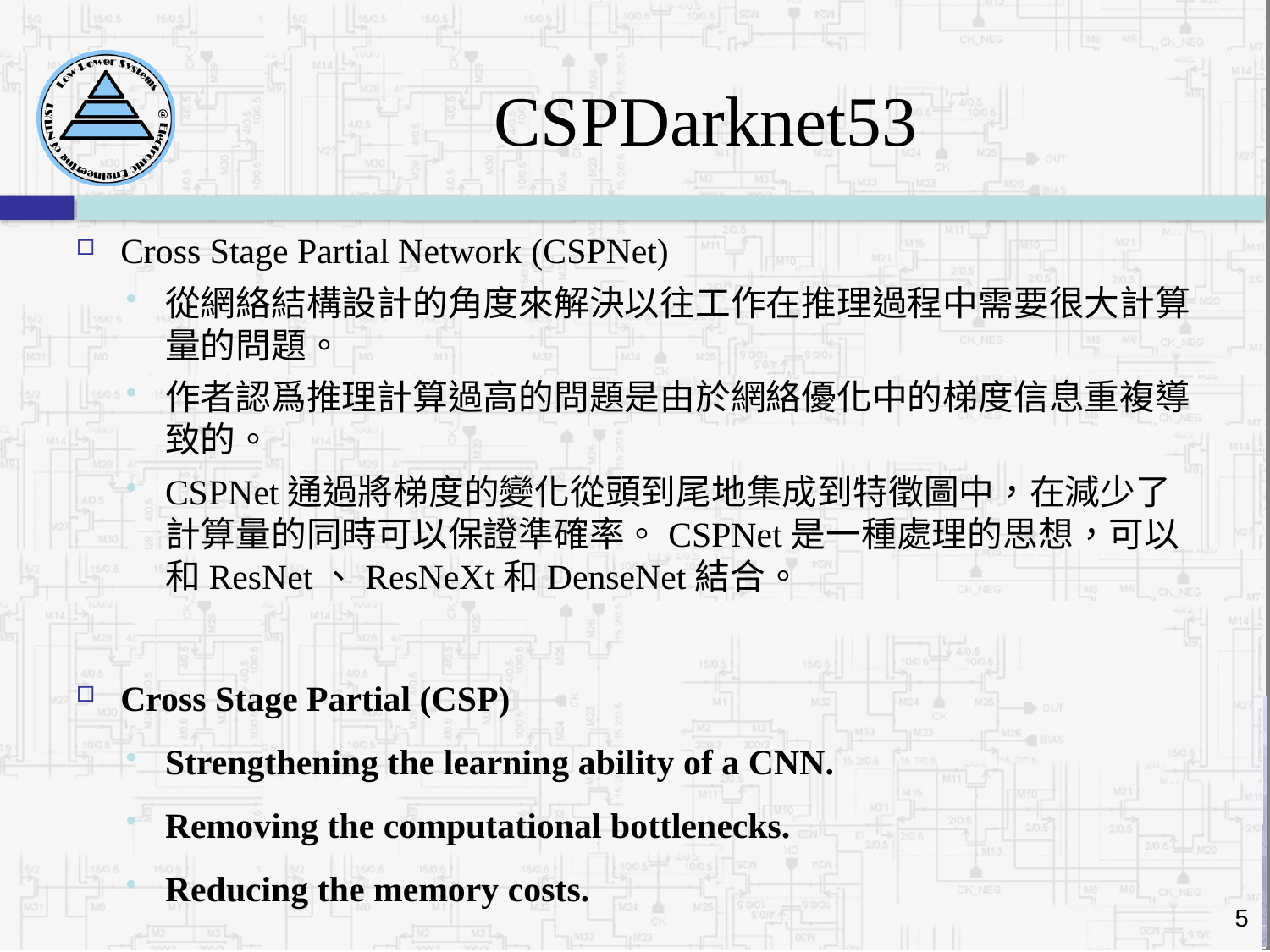

# CSPDarknet53
Cross Stage Partial Network (CSPNet)
從網絡結構設計的角度來解決以往工作在推理過程中需要很大計算量的問題。
作者認爲推理計算過高的問題是由於網絡優化中的梯度信息重複導致的。
CSPNet通過將梯度的變化從頭到尾地集成到特徵圖中，在減少了計算量的同時可以保證準確率。CSPNet是一種處理的思想，可以和ResNet、ResNeXt和DenseNet結合。

Cross Stage Partial (CSP)
Strengthening the learning ability of a CNN.
Removing the computational bottlenecks.
Reducing the memory costs.
5